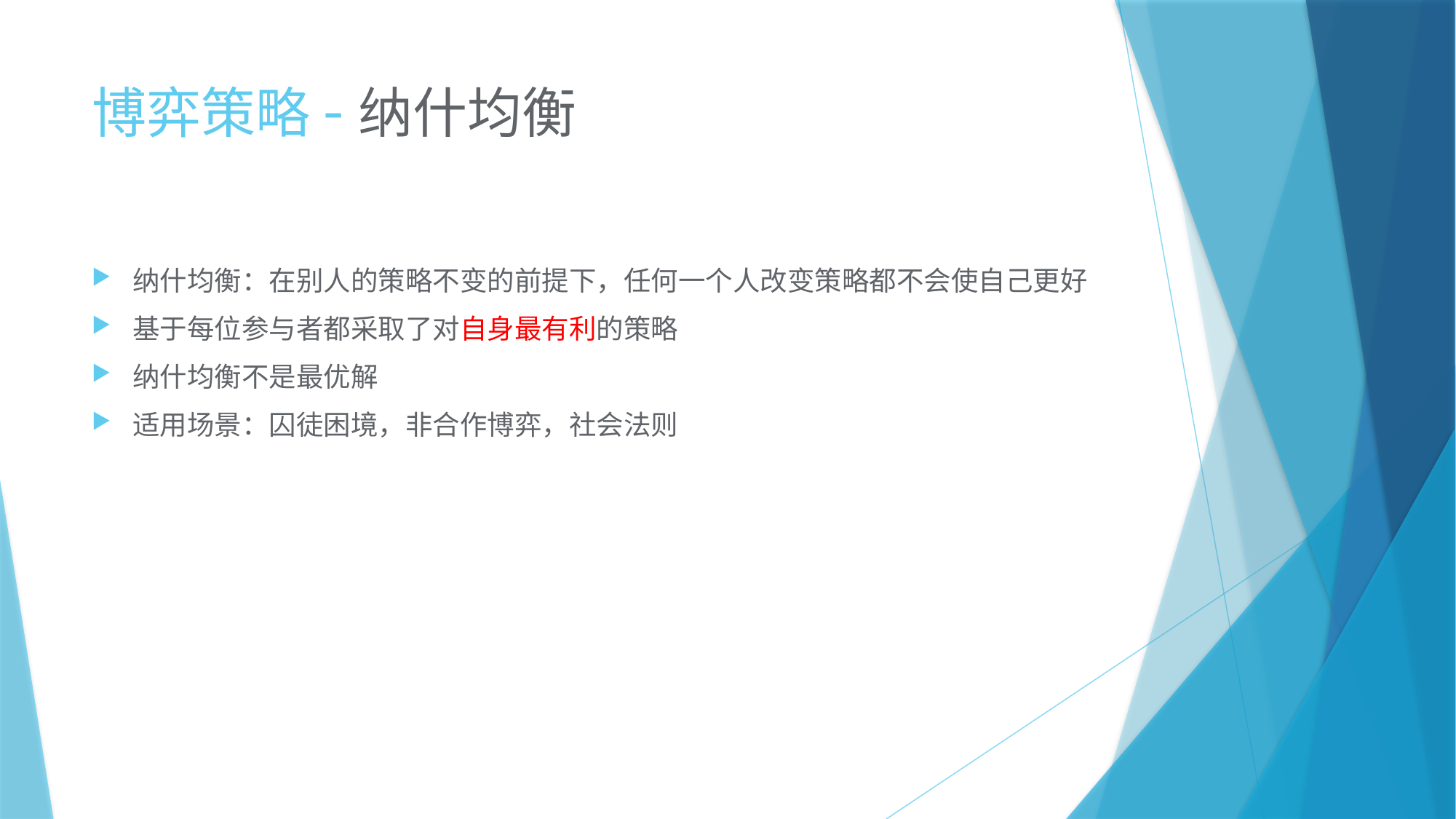

# 博弈策略-纳什均衡
纳什均衡：在别人的策略不变的前提下，任何一个人改变策略都不会使自己更好
基于每位参与者都采取了对自身最有利的策略
纳什均衡不是最优解
适用场景：囚徒困境，非合作博弈，社会法则